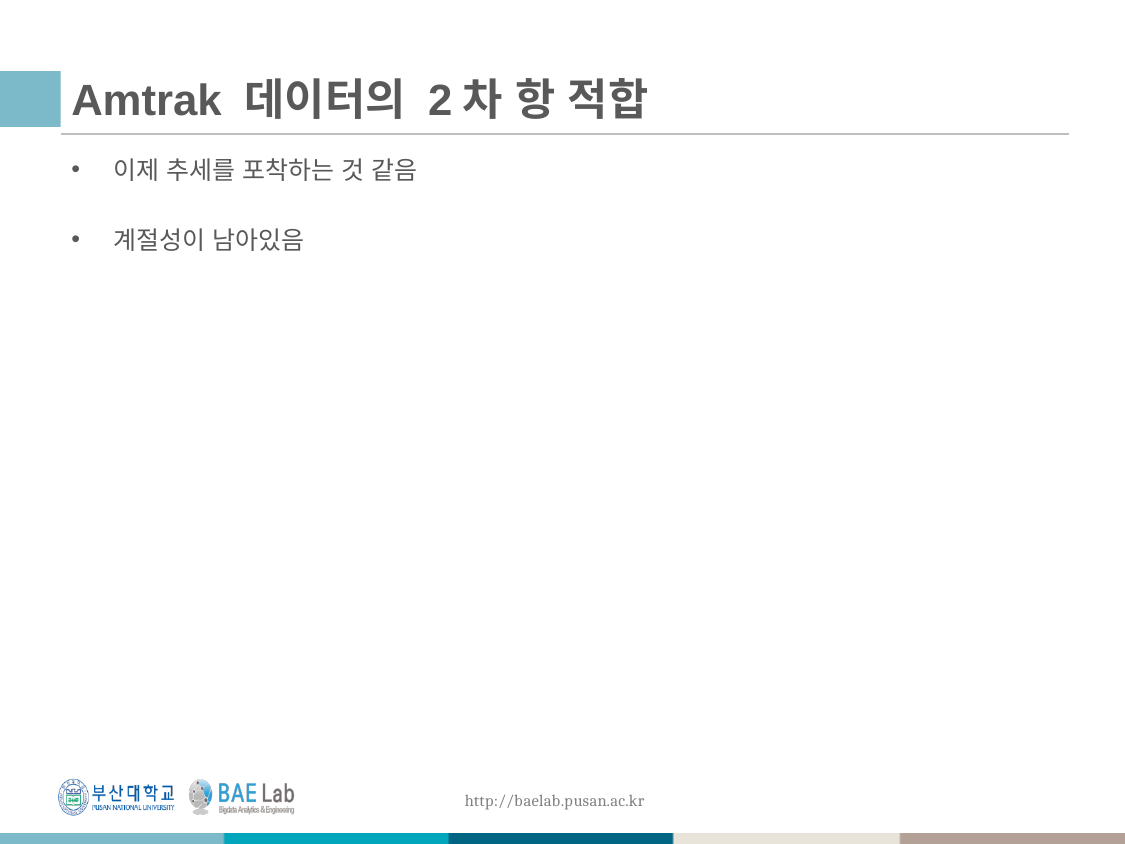

# Amtrak 데이터의 2차 항 적합
이제 추세를 포착하는 것 같음

계절성이 남아있음